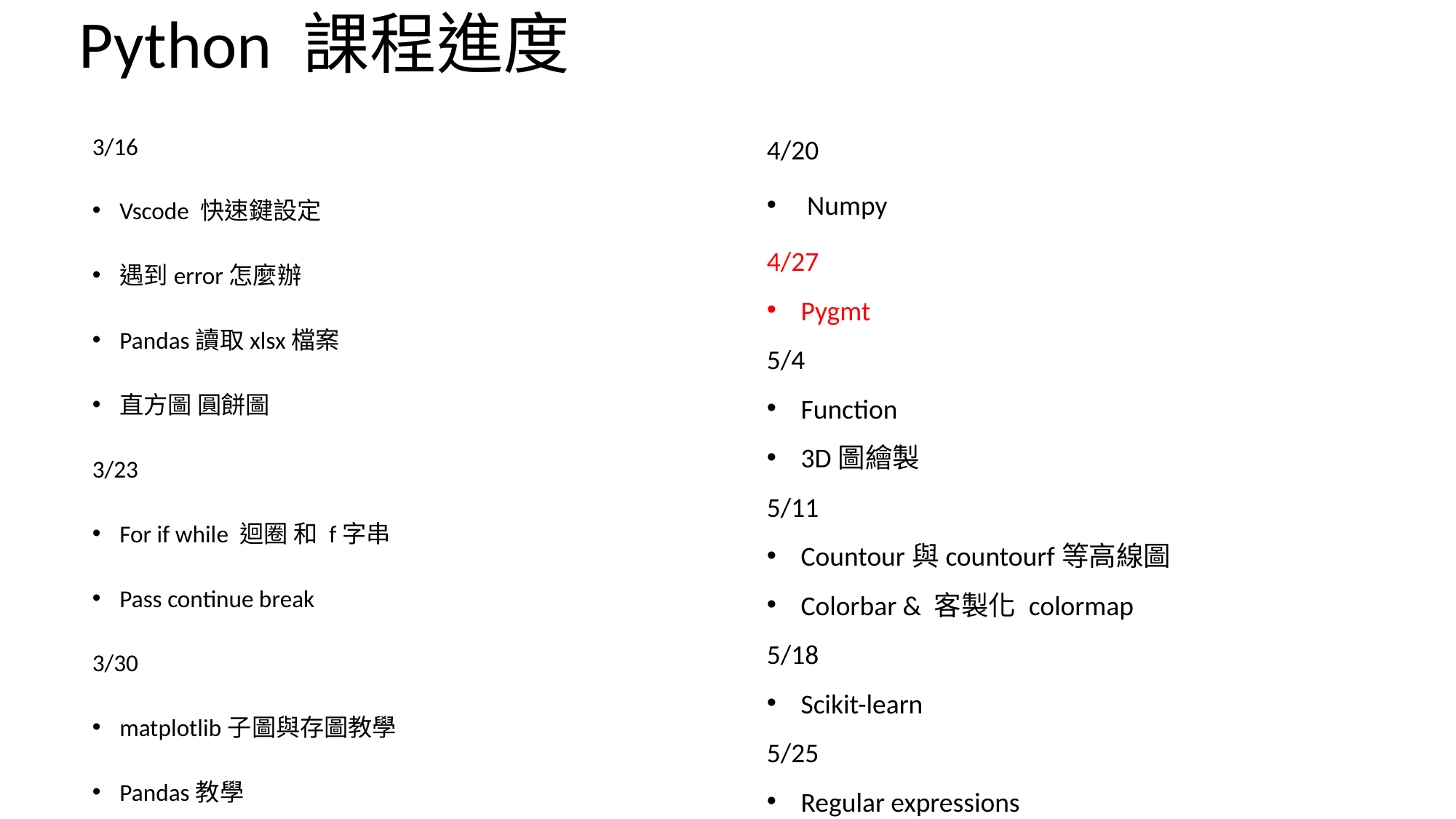

# Python 課程進度
4/20
 Numpy
4/27
Pygmt
5/4
Function
3D圖繪製
5/11
Countour與countourf等高線圖
Colorbar & 客製化 colormap
5/18
Scikit-learn
5/25
Regular expressions
3/16
Vscode 快速鍵設定
遇到error怎麼辦
Pandas讀取xlsx檔案
直方圖 圓餅圖
3/23
For if while 迴圈 和 f字串
Pass continue break
3/30
matplotlib子圖與存圖教學
Pandas教學